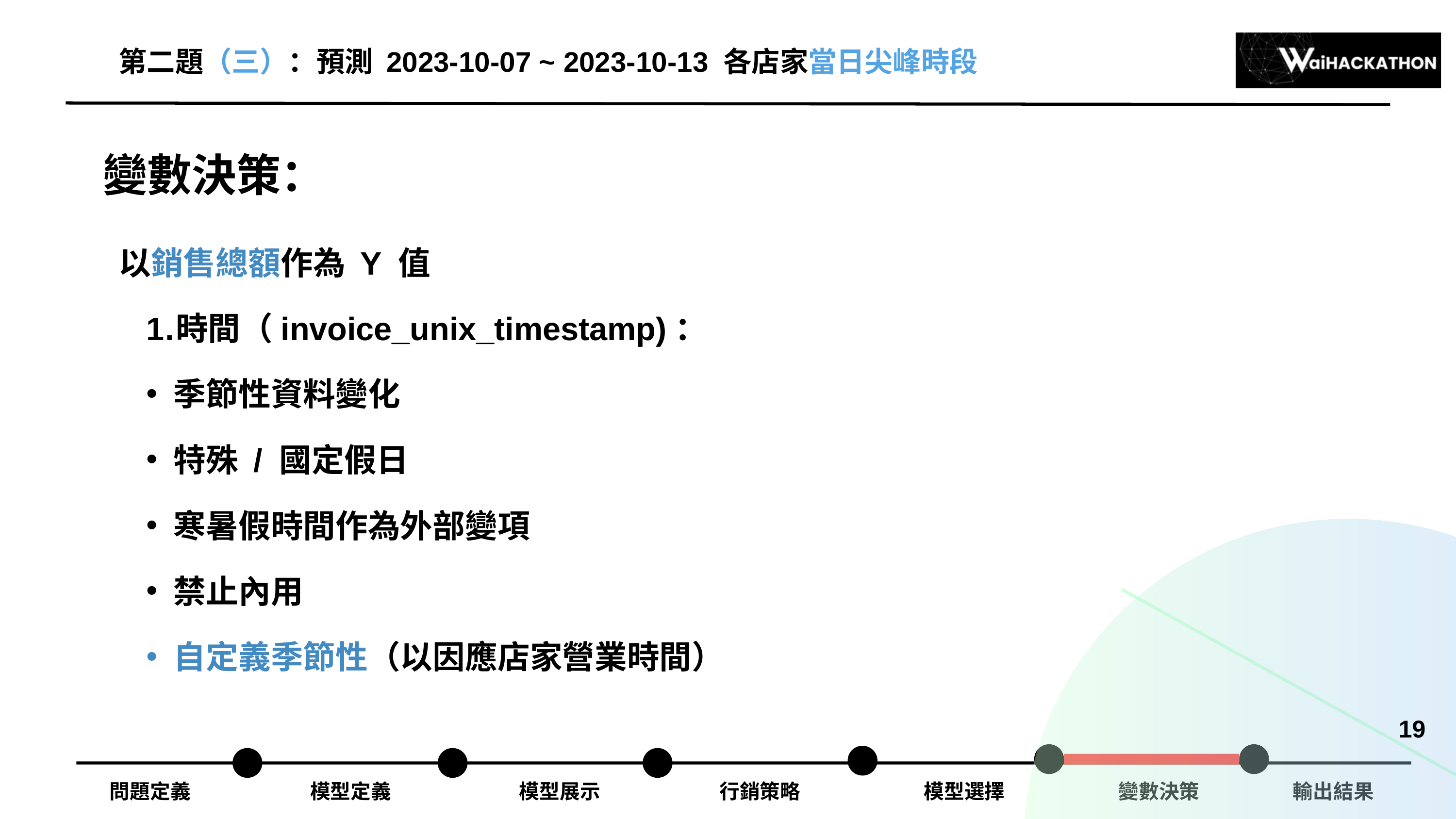

第二題（三）：預測 2023-10-07 ~ 2023-10-13 各店家當日尖峰時段

變數決策：
以銷售總額作為 Y 值
時間（invoice_unix_timestamp)：
季節性資料變化
特殊 / 國定假日

寒暑假時間作為外部變項
禁止內用
自定義季節性（以因應店家營業時間）

19

問題定義
模型定義
模型展示
行銷策略
模型選擇
變數決策
輸出結果